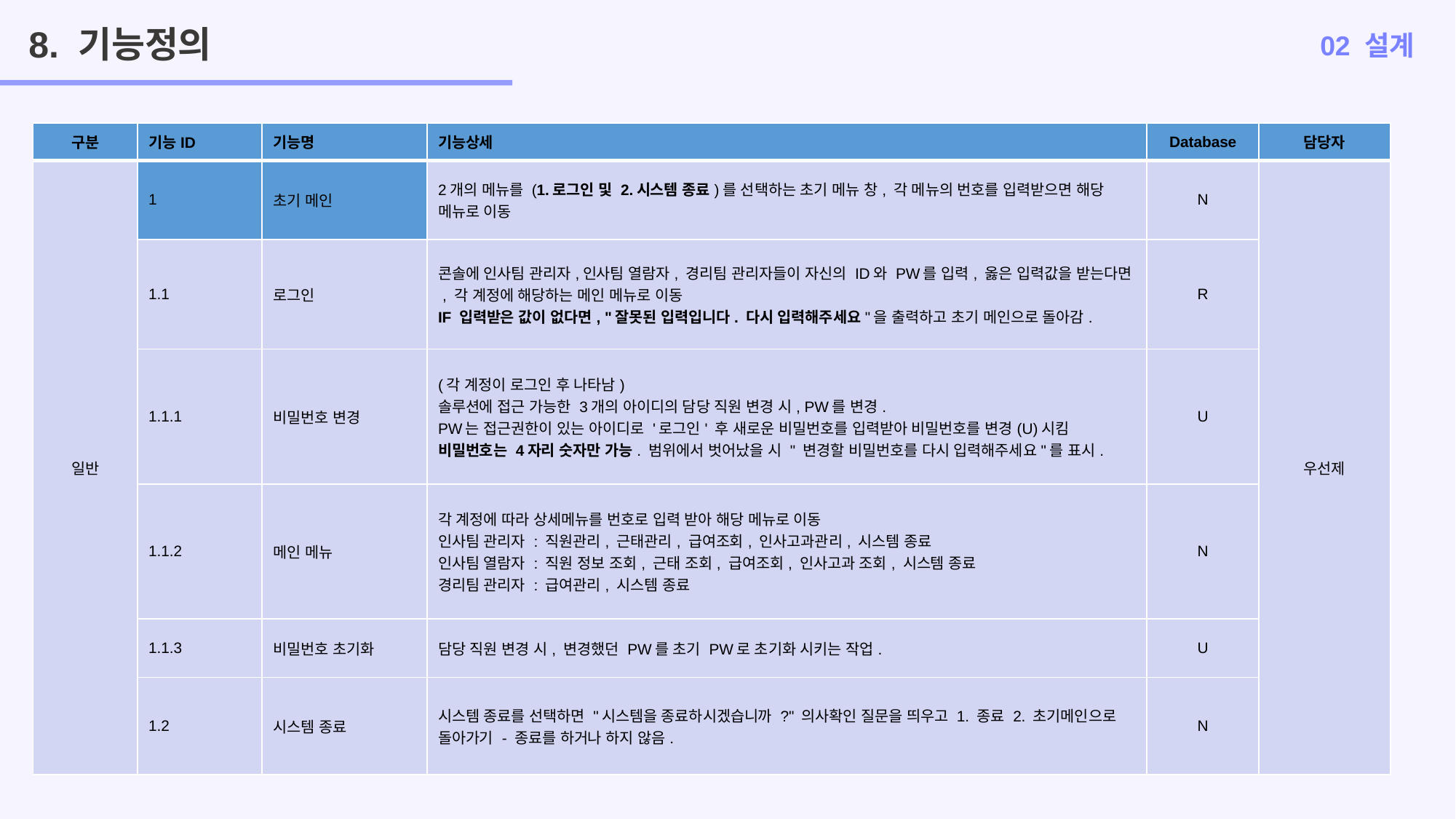

8. 기능정의
02 설계

| 구분​ | 기능ID​ | 기능명​ | 기능상세​ | Database​ | 담당자​ |
| --- | --- | --- | --- | --- | --- |
| 일반​ | 1​ | 초기 메인​ | 2개의 메뉴를 (1.로그인 및 2.시스템 종료)를 선택하는 초기 메뉴 창, 각 메뉴의 번호를 입력받으면 해당 메뉴로 이동​ | N​ | 우선제​ |
|  | 1.1​ | 로그인​ | 콘솔에 인사팀 관리자,인사팀 열람자, 경리팀 관리자들이 자신의 ID와 PW를 입력, 옳은 입력값을 받는다면​, 각 계정에 해당하는 메인 메뉴로 이동​ IF 입력받은 값이 없다면, "잘못된 입력입니다. 다시 입력해주세요"을 출력하고 초기 메인으로 돌아감.​ | R​ |  |
|  | 1.1.1​ | 비밀번호 변경​ | (각 계정이 로그인 후 나타남)​ 솔루션에 접근 가능한 3개의 아이디의 담당 직원 변경 시, PW를 변경.​ PW는 접근권한이 있는 아이디로 '로그인' 후 새로운 비밀번호를 입력받아 비밀번호를 변경(U)시킴​ 비밀번호는 4자리 숫자만 가능. 범위에서 벗어났을 시 " 변경할 비밀번호를 다시 입력해주세요"를 표시.​ | U​ |  |
|  | 1.1.2​ | 메인 메뉴​ | 각 계정에 따라 상세메뉴를 번호로 입력 받아 해당 메뉴로 이동​ 인사팀 관리자 : 직원관리, 근태관리, 급여조회, 인사고과관리, 시스템 종료​ 인사팀 열람자 : 직원 정보 조회, 근태 조회, 급여조회, 인사고과 조회, 시스템 종료​ 경리팀 관리자 : 급여관리, 시스템 종료​ | N​ |  |
|  | 1.1.3​ | 비밀번호 초기화​ | 담당 직원 변경 시, 변경했던 PW를 초기 PW로 초기화 시키는 작업.​ | U​ |  |
|  | 1.2​ | 시스템 종료​ | 시스템 종료를 선택하면 "시스템을 종료하시겠습니까 ?" 의사확인 질문을 띄우고 1. 종료 2. 초기메인으로 돌아가기 - 종료를 하거나 하지 않음.​ | N​ |  |